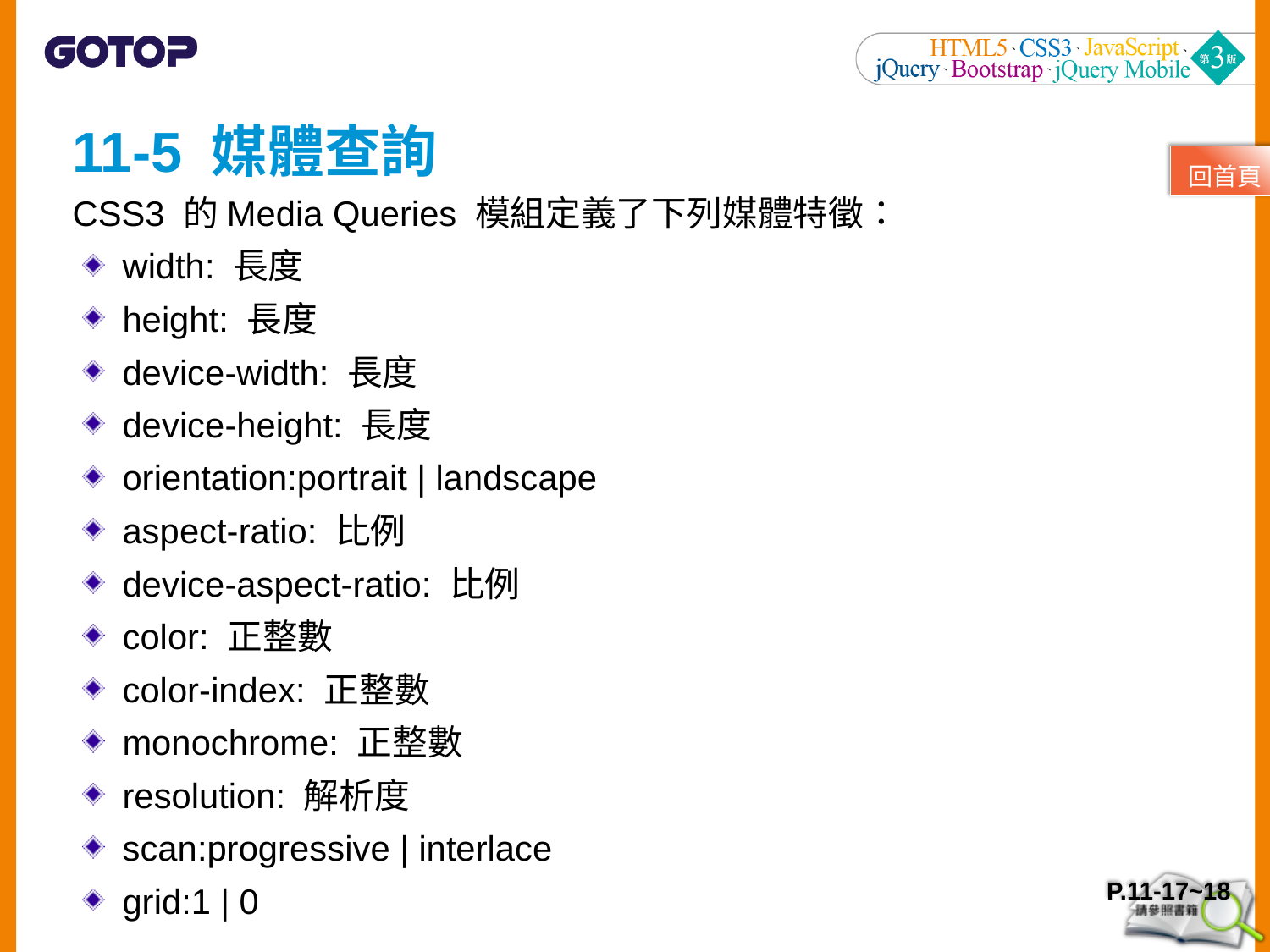

11-5 媒體查詢
CSS3 的Media Queries 模組定義了下列媒體特徵：
width: 長度
height: 長度
device-width: 長度
device-height: 長度
orientation:portrait | landscape
aspect-ratio: 比例
device-aspect-ratio: 比例
color: 正整數
color-index: 正整數
monochrome: 正整數
resolution: 解析度
scan:progressive | interlace
grid:1 | 0
回首頁
P.11-17~18